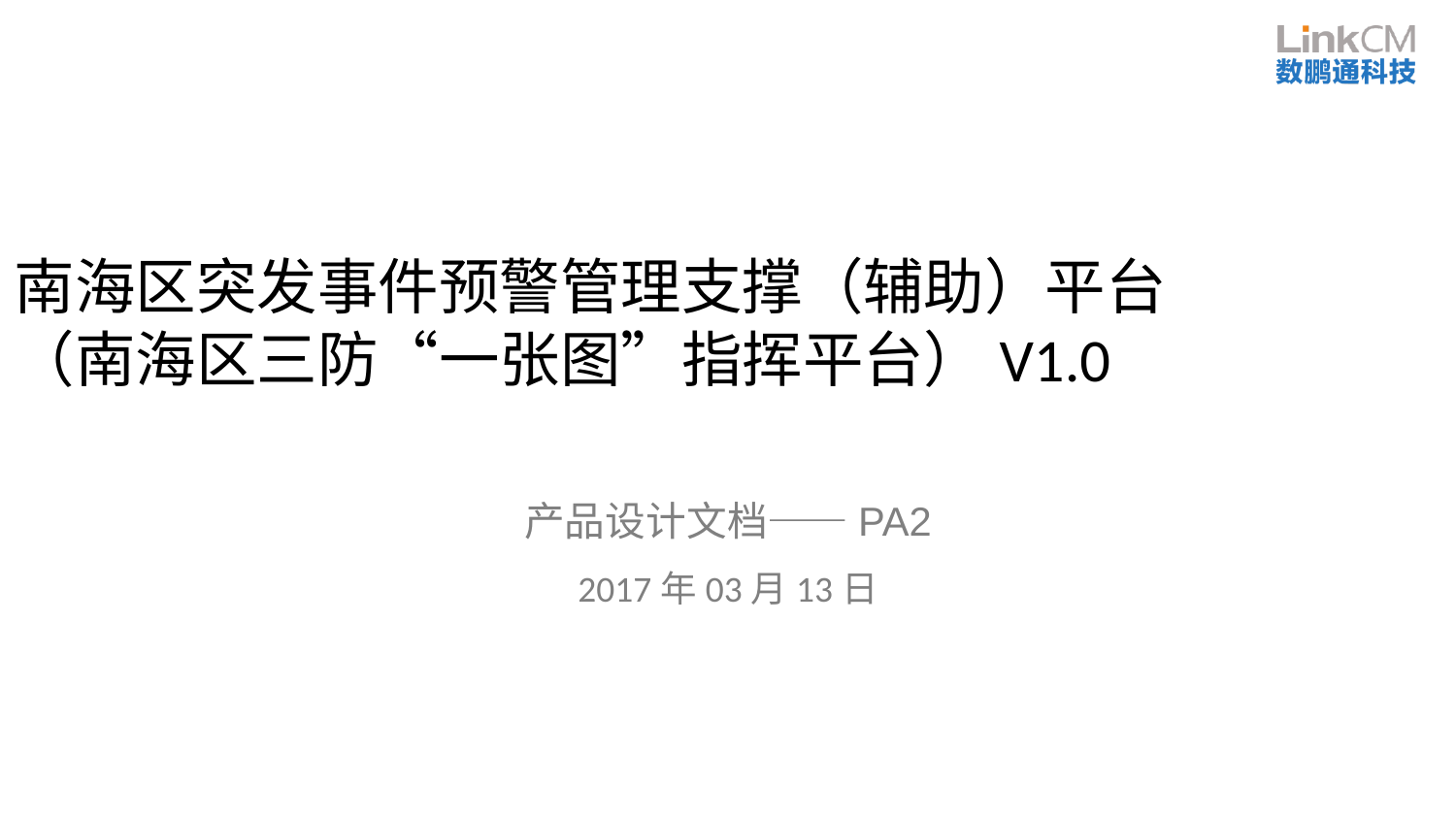

南海区突发事件预警管理支撑（辅助）平台
（南海区三防“一张图”指挥平台）V1.0
产品设计文档——PA2
2017年03月13日